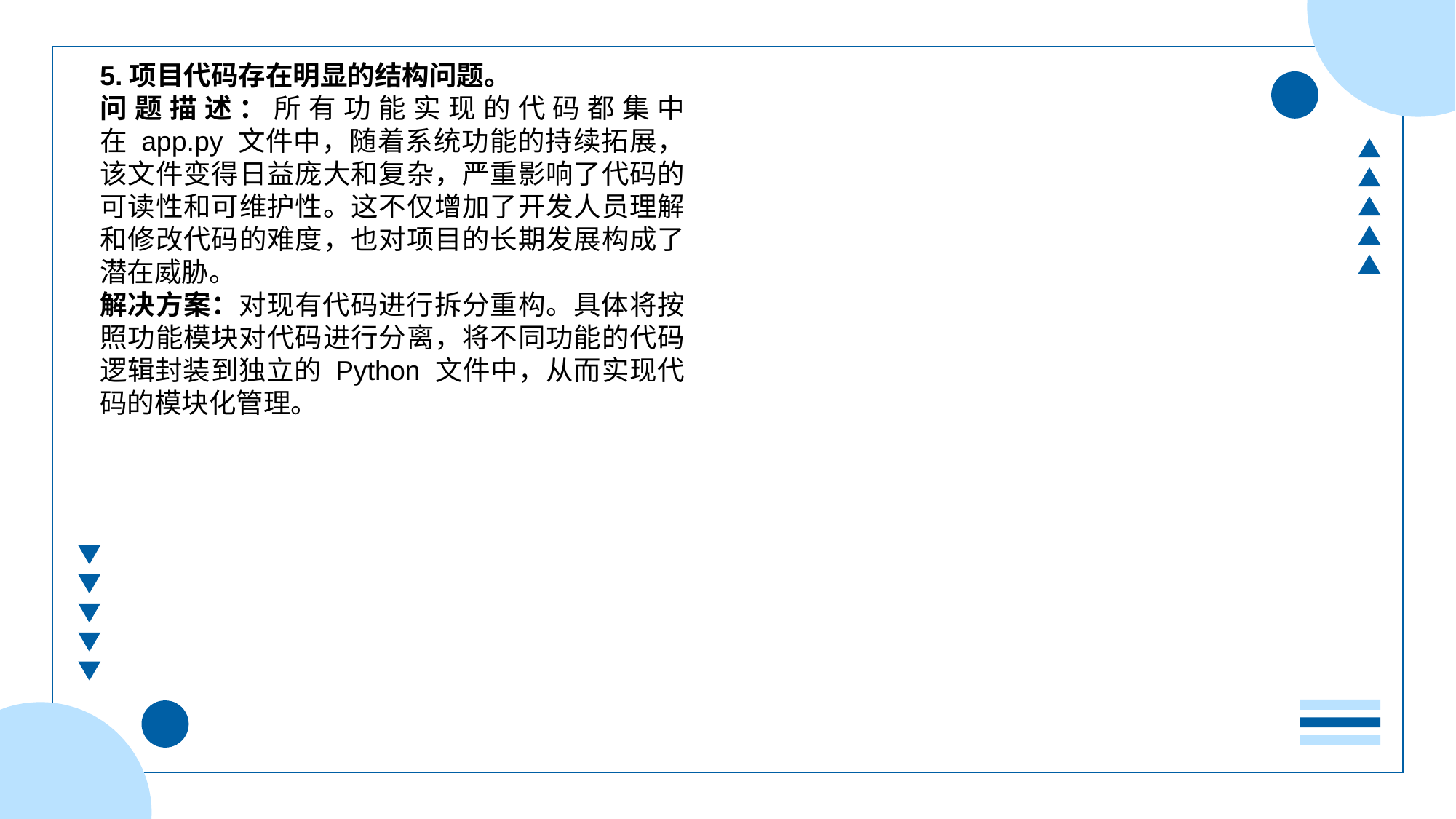

5.项目代码存在明显的结构问题。
问题描述：所有功能实现的代码都集中在 app.py 文件中，随着系统功能的持续拓展，该文件变得日益庞大和复杂，严重影响了代码的可读性和可维护性。这不仅增加了开发人员理解和修改代码的难度，也对项目的长期发展构成了潜在威胁。
解决方案：对现有代码进行拆分重构。具体将按照功能模块对代码进行分离，将不同功能的代码逻辑封装到独立的 Python 文件中，从而实现代码的模块化管理。